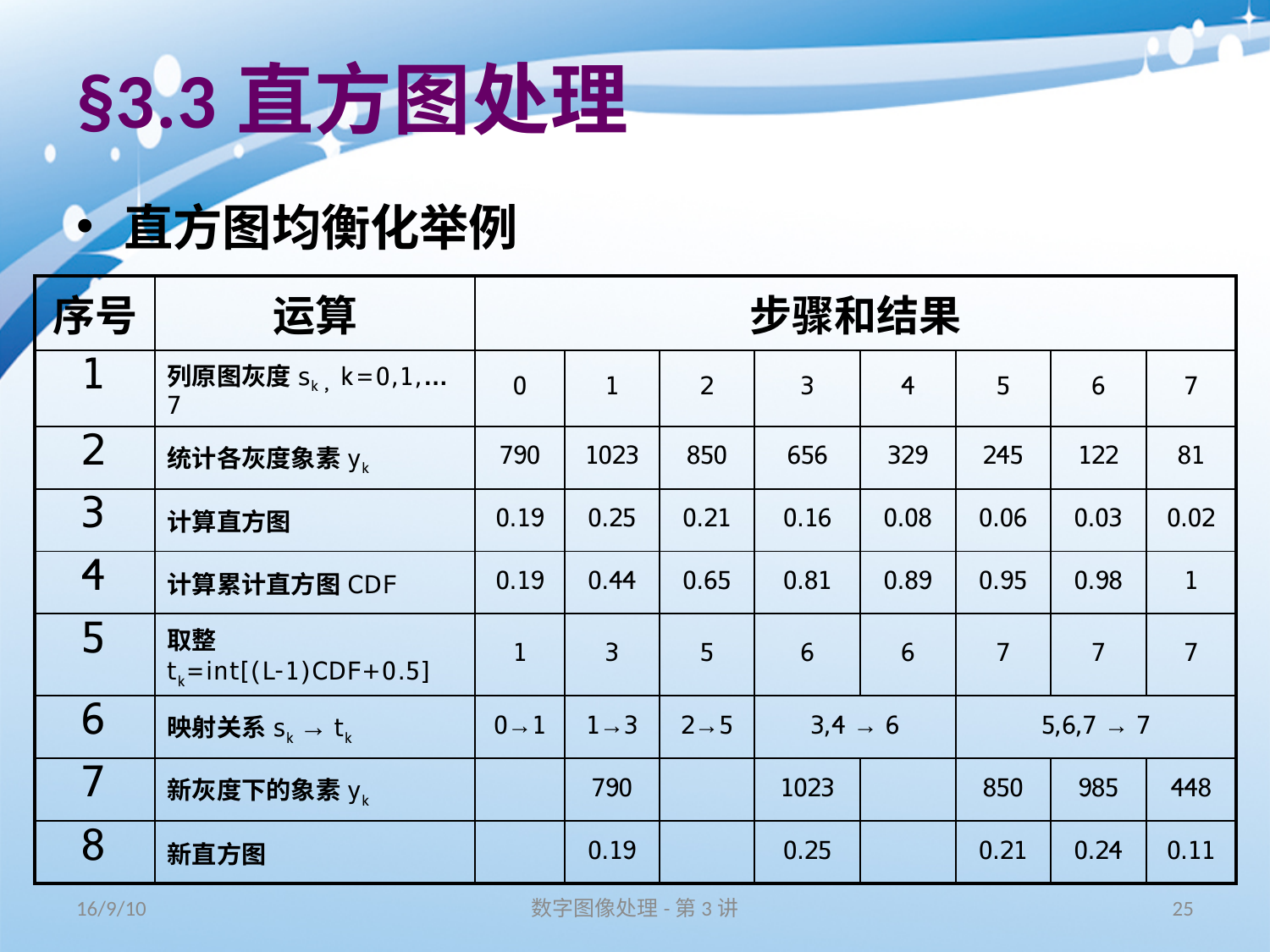

# §3.3直方图处理
直方图均衡化举例
| 序号 | 运算 | 步骤和结果 |  |  |  |  |  |  |  |
| --- | --- | --- | --- | --- | --- | --- | --- | --- | --- |
| 1 | 列原图灰度sk，k=0,1,…7 | 0 | 1 | 2 | 3 | 4 | 5 | 6 | 7 |
| 2 | 统计各灰度象素yk | 790 | 1023 | 850 | 656 | 329 | 245 | 122 | 81 |
| 3 | 计算直方图 | 0.19 | 0.25 | 0.21 | 0.16 | 0.08 | 0.06 | 0.03 | 0.02 |
| 4 | 计算累计直方图CDF | 0.19 | 0.44 | 0.65 | 0.81 | 0.89 | 0.95 | 0.98 | 1 |
| 5 | 取整 tk=int[(L-1)CDF+0.5] | 1 | 3 | 5 | 6 | 6 | 7 | 7 | 7 |
| 6 | 映射关系sk → tk | 0→1 | 1→3 | 2→5 | 3,4 → 6 |  | 5,6,7 → 7 |  |  |
| 7 | 新灰度下的象素yk |  | 790 |  | 1023 |  | 850 | 985 | 448 |
| 8 | 新直方图 |  | 0.19 |  | 0.25 |  | 0.21 | 0.24 | 0.11 |
16/9/10
数字图像处理-第3讲
25